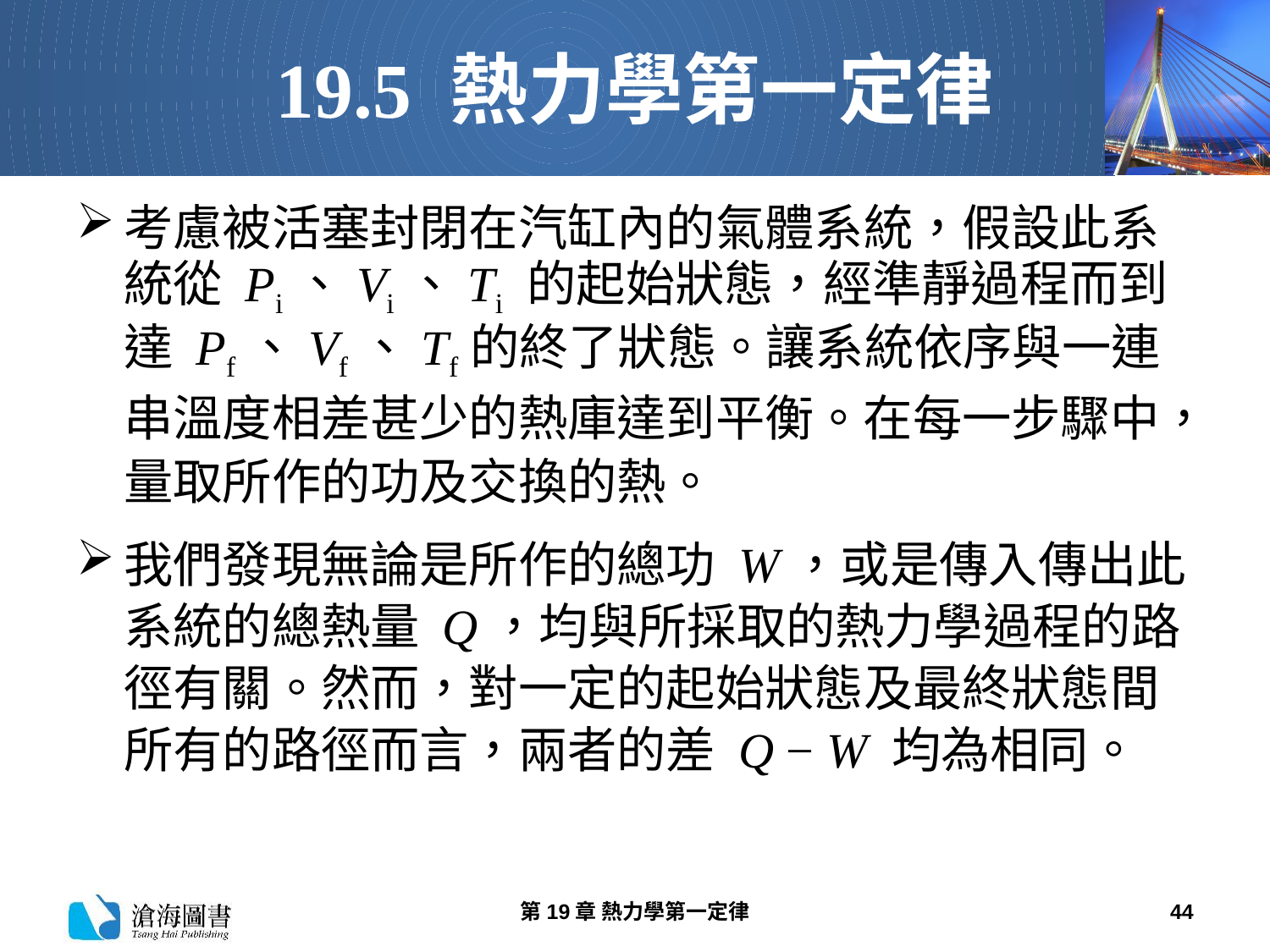

# 19.5 熱力學第一定律
考慮被活塞封閉在汽缸內的氣體系統，假設此系統從 Pi、Vi、Ti 的起始狀態，經準靜過程而到達 Pf、Vf、Tf的終了狀態。讓系統依序與一連串溫度相差甚少的熱庫達到平衡。在每一步驟中，量取所作的功及交換的熱。
我們發現無論是所作的總功 W，或是傳入傳出此系統的總熱量 Q，均與所採取的熱力學過程的路徑有關。然而，對一定的起始狀態及最終狀態間所有的路徑而言，兩者的差 Q − W 均為相同。
第19章 熱力學第一定律
44